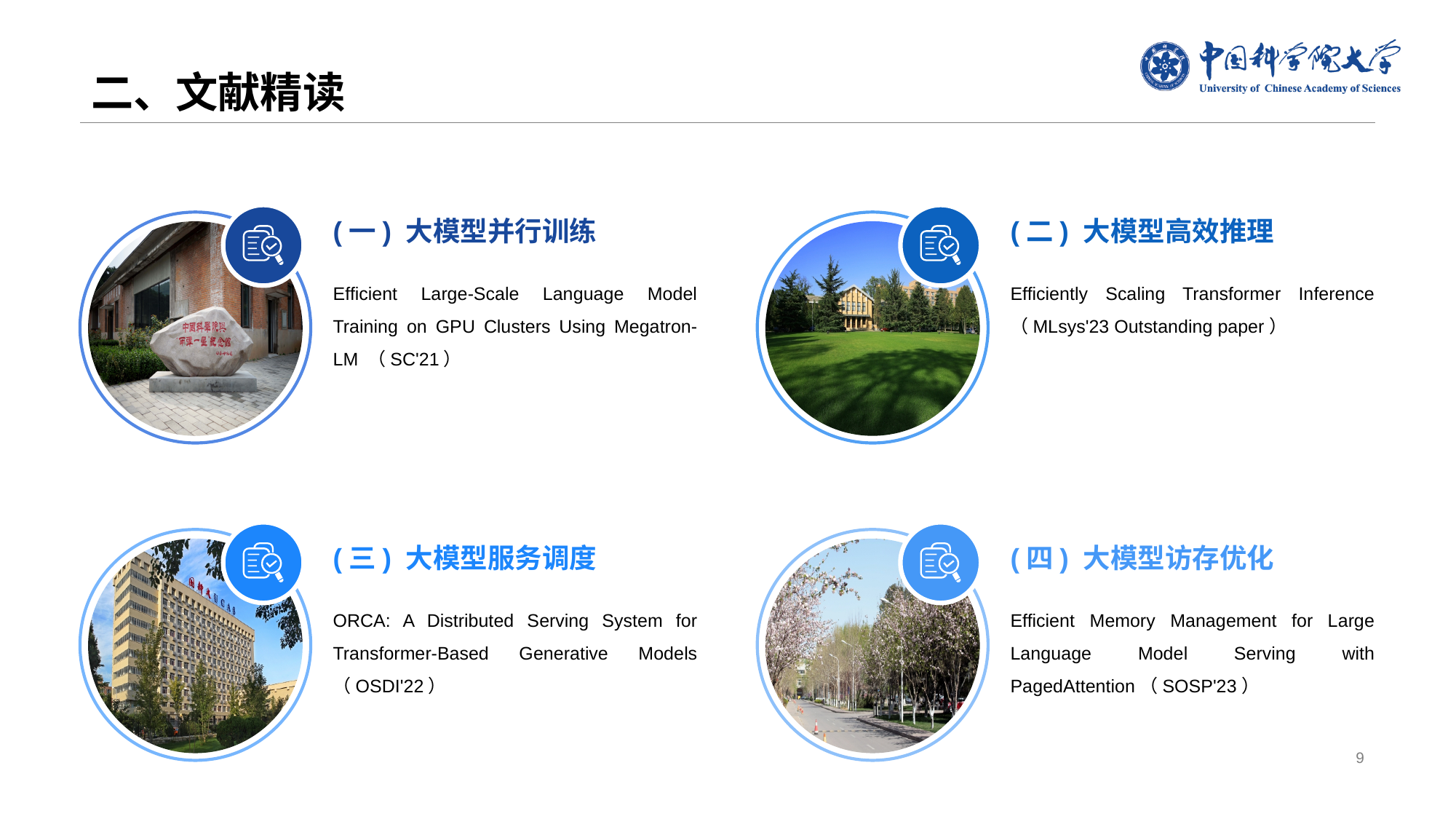

# 二、文献精读
(一) 大模型并行训练
Efficient Large-Scale Language Model Training on GPU Clusters Using Megatron-LM （SC'21）
(二) 大模型高效推理
Efficiently Scaling Transformer Inference （MLsys'23 Outstanding paper）

(三) 大模型服务调度
ORCA: A Distributed Serving System for Transformer-Based Generative Models （OSDI'22）
(四) 大模型访存优化
Efficient Memory Management for Large Language Model Serving with PagedAttention（SOSP'23）

9